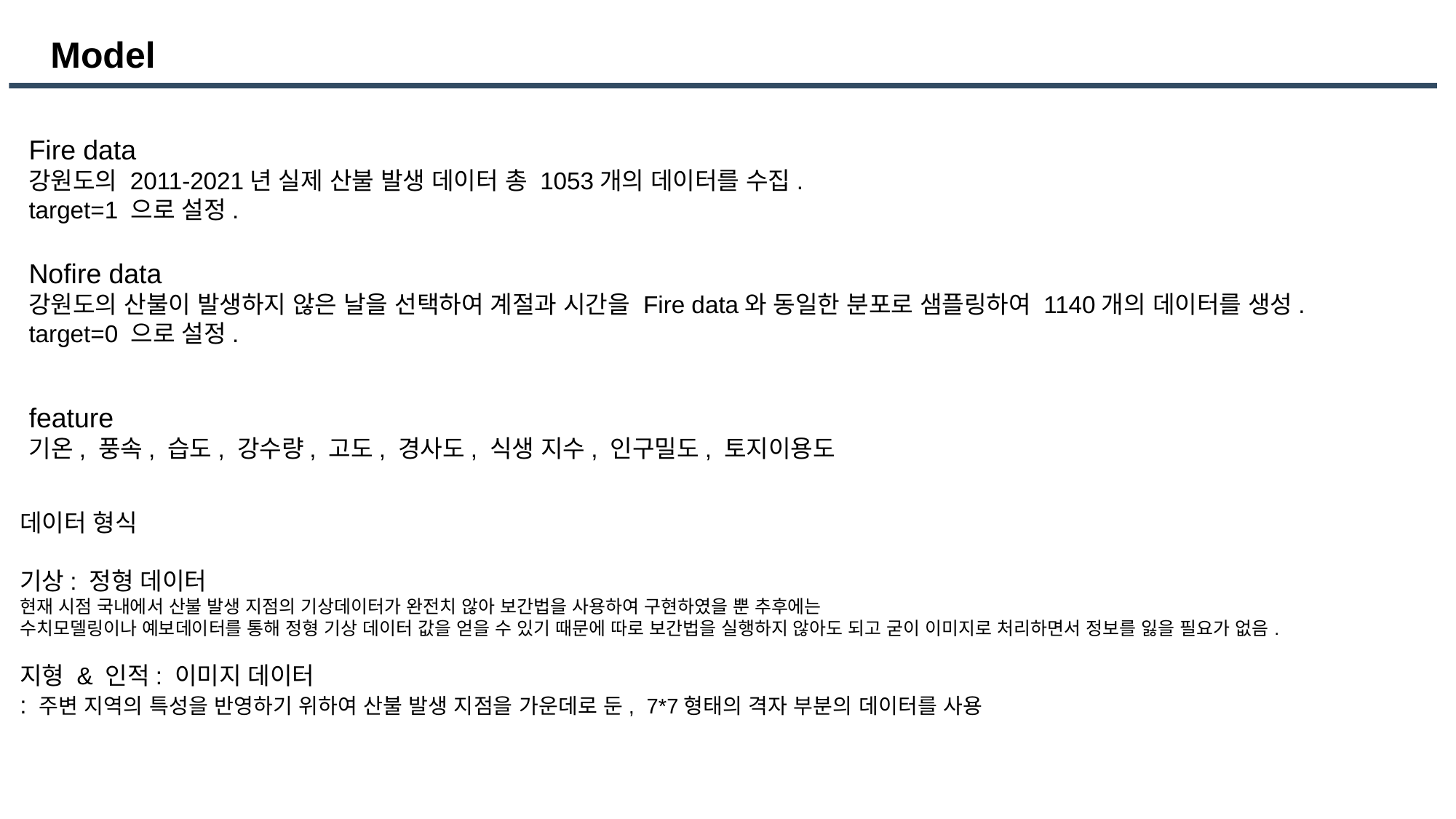

Model

Fire data
강원도의 2011-2021년 실제 산불 발생 데이터 총 1053개의 데이터를 수집.
target=1 으로 설정.

Nofire data
강원도의 산불이 발생하지 않은 날을 선택하여 계절과 시간을 Fire data와 동일한 분포로 샘플링하여 1140개의 데이터를 생성.
target=0 으로 설정.
feature
기온, 풍속, 습도, 강수량, 고도, 경사도, 식생 지수, 인구밀도, 토지이용도
데이터 형식

기상: 정형 데이터
현재 시점 국내에서 산불 발생 지점의 기상데이터가 완전치 않아 보간법을 사용하여 구현하였을 뿐 추후에는
수치모델링이나 예보데이터를 통해 정형 기상 데이터 값을 얻을 수 있기 때문에 따로 보간법을 실행하지 않아도 되고 굳이 이미지로 처리하면서 정보를 잃을 필요가 없음.

지형 & 인적: 이미지 데이터
: 주변 지역의 특성을 반영하기 위하여 산불 발생 지점을 가운데로 둔,  7*7형태의 격자 부분의 데이터를 사용
- 10 -